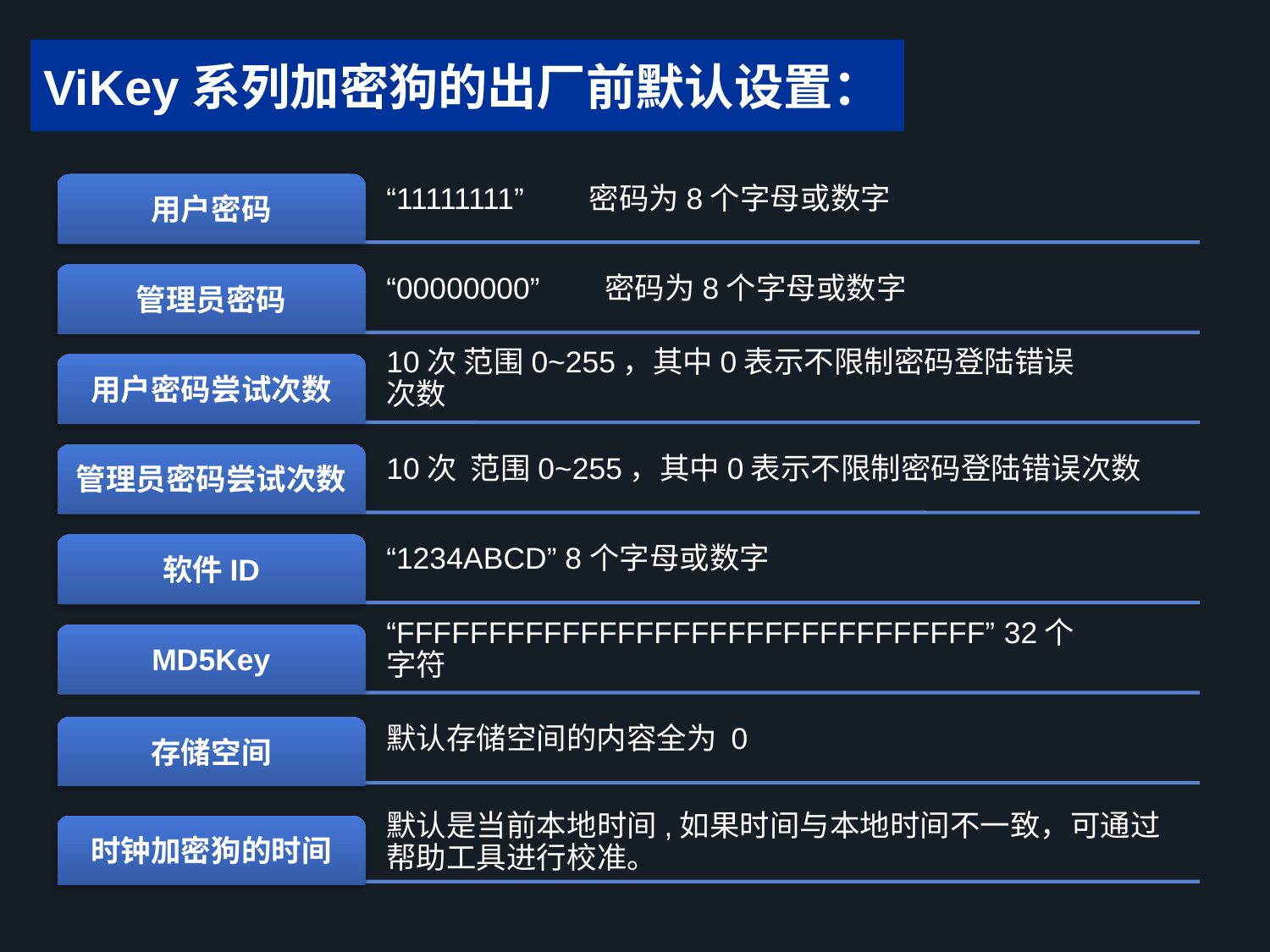

ViKey系列加密狗的出厂前默认设置：
“11111111”       密码为8个字母或数字
用户密码

“00000000”       密码为8个字母或数字
管理员密码

10次 范围0~255，其中0表示不限制密码登陆错误次数
用户密码尝试次数

10次  范围0~255，其中0表示不限制密码登陆错误次数
管理员密码尝试次数

“1234ABCD” 8个字母或数字
软件ID

“FFFFFFFFFFFFFFFFFFFFFFFFFFFFFFFF” 32个字符
MD5Key

默认存储空间的内容全为 0
存储空间

默认是当前本地时间,如果时间与本地时间不一致，可通过帮助工具进行校准。
时钟加密狗的时间